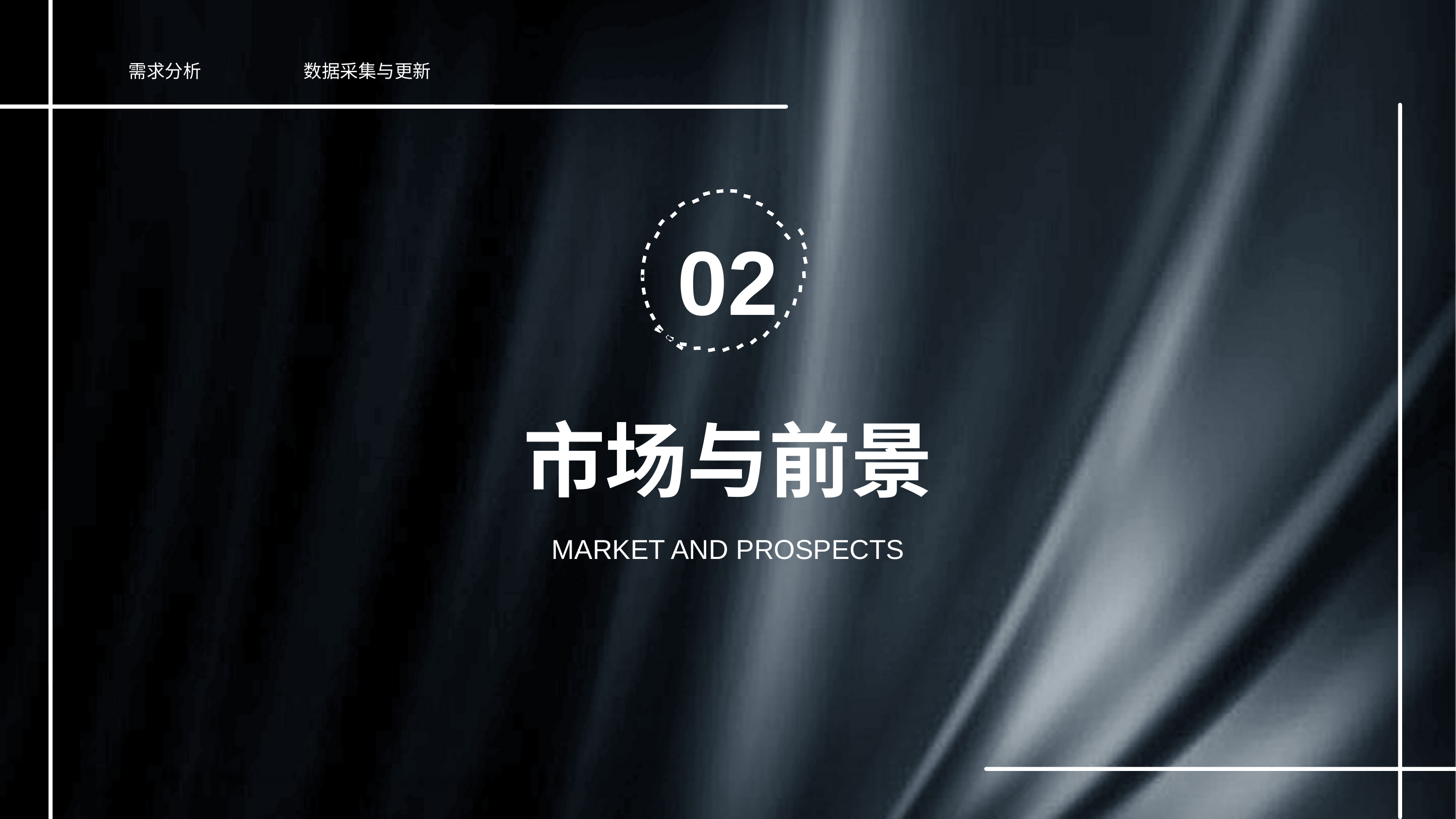

需求分析
数据采集与更新

02
市场与前景
MARKET AND PROSPECTS